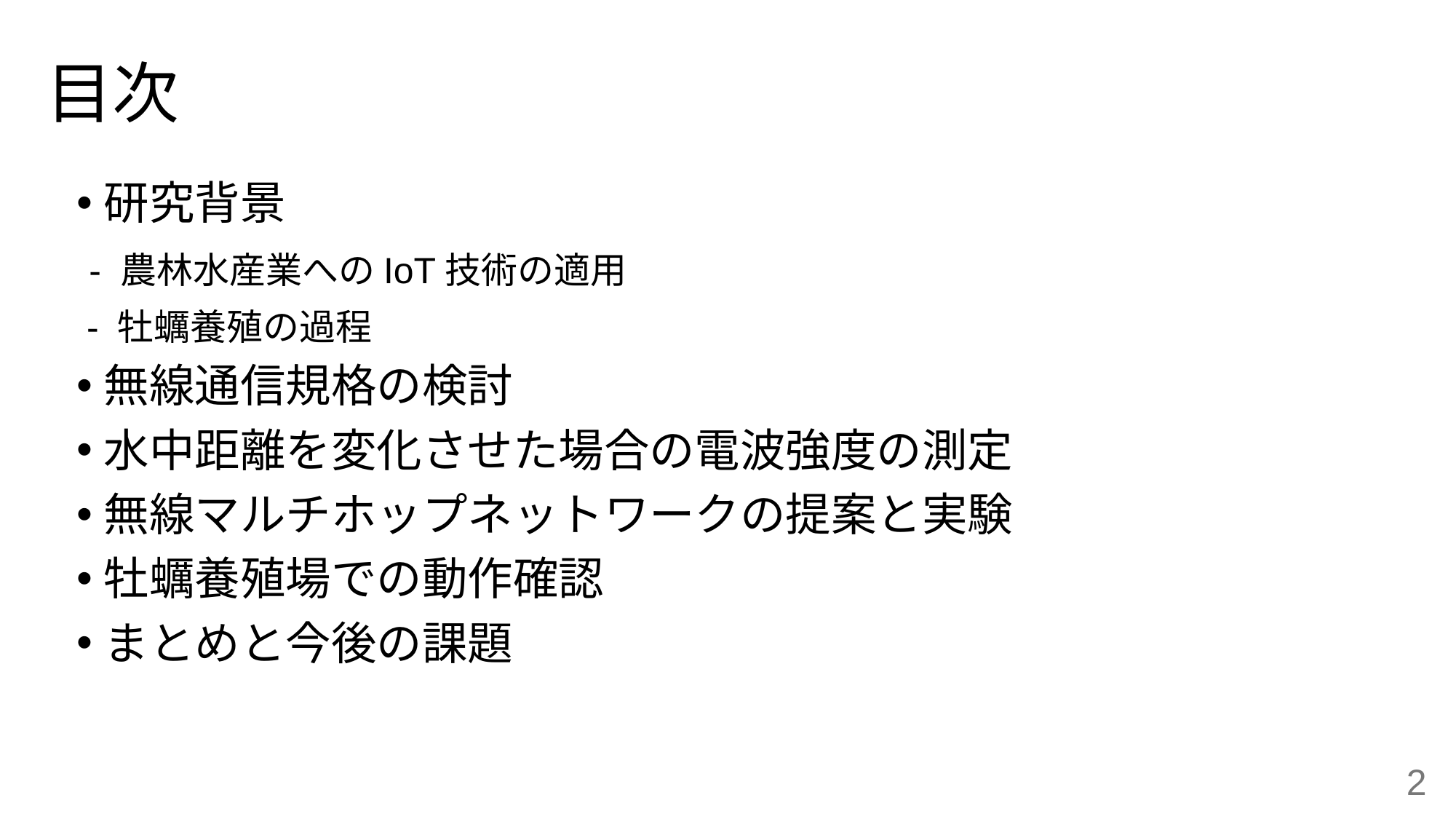

# 目次
研究背景
 - 農林水産業へのIoT技術の適用
 - 牡蠣養殖の過程
無線通信規格の検討
水中距離を変化させた場合の電波強度の測定
無線マルチホップネットワークの提案と実験
牡蠣養殖場での動作確認
まとめと今後の課題
2